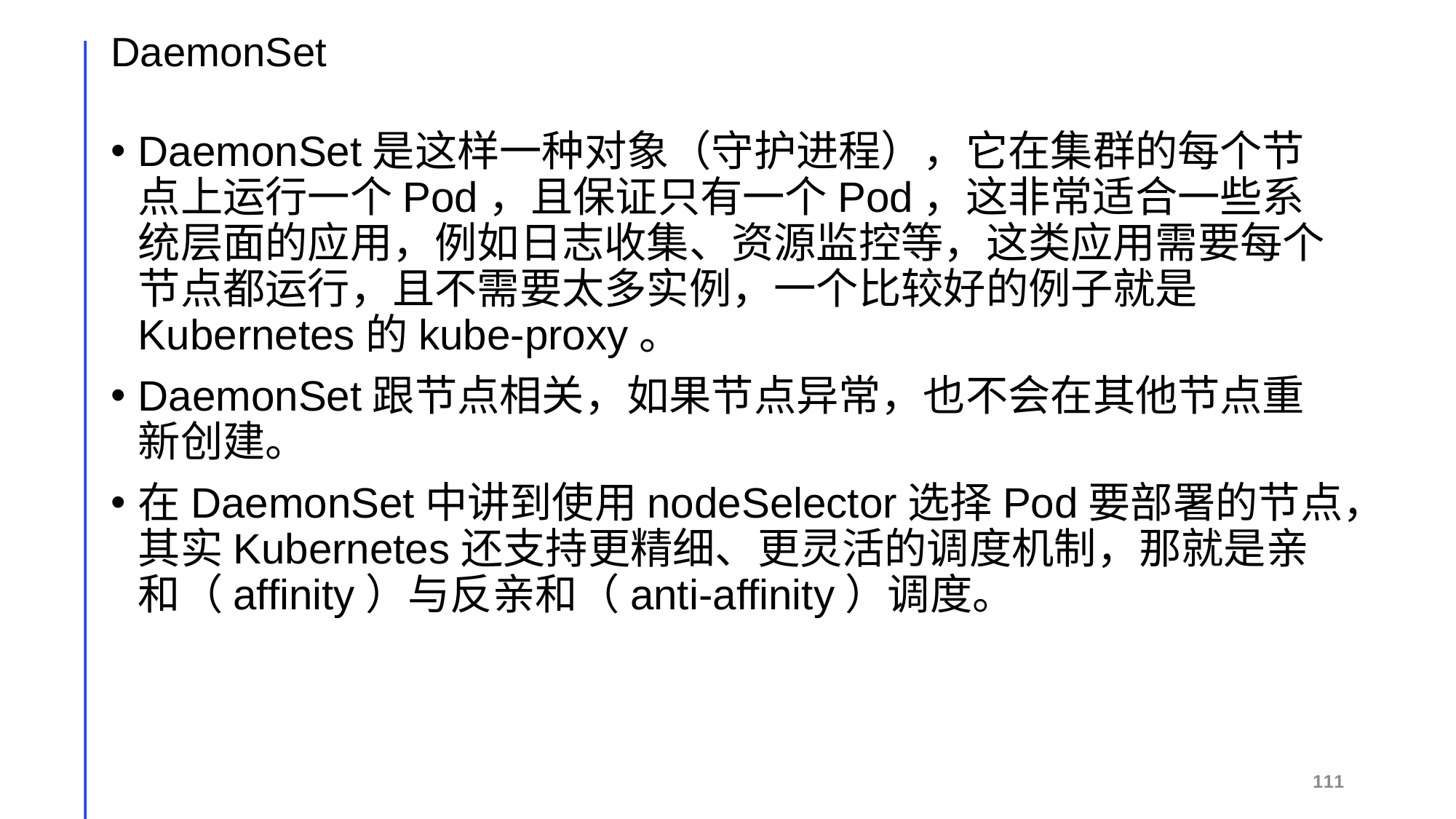

# DaemonSet
DaemonSet是这样一种对象（守护进程），它在集群的每个节点上运行一个Pod，且保证只有一个Pod，这非常适合一些系统层面的应用，例如日志收集、资源监控等，这类应用需要每个节点都运行，且不需要太多实例，一个比较好的例子就是Kubernetes的kube-proxy。
DaemonSet跟节点相关，如果节点异常，也不会在其他节点重新创建。
在DaemonSet中讲到使用nodeSelector选择Pod要部署的节点，其实Kubernetes还支持更精细、更灵活的调度机制，那就是亲和（affinity）与反亲和（anti-affinity）调度。
111